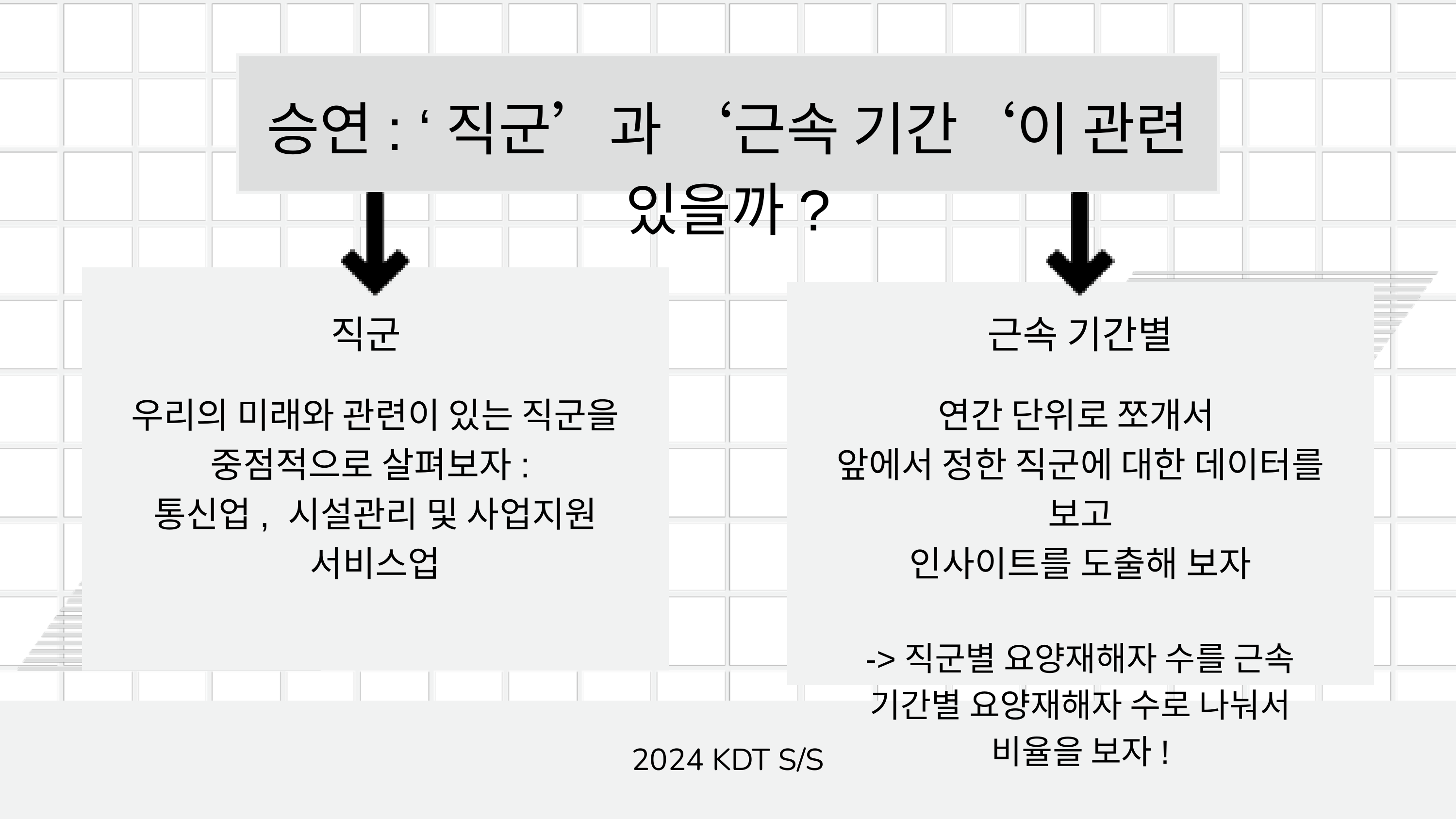

승연: ‘직군’과 ‘근속 기간‘이 관련 있을까?

직군
근속 기간별
우리의 미래와 관련이 있는 직군을 중점적으로 살펴보자:
통신업, 시설관리 및 사업지원 서비스업
연간 단위로 쪼개서
앞에서 정한 직군에 대한 데이터를 보고
인사이트를 도출해 보자

->직군별 요양재해자 수를 근속 기간별 요양재해자 수로 나눠서 비율을 보자!

2024 KDT S/S